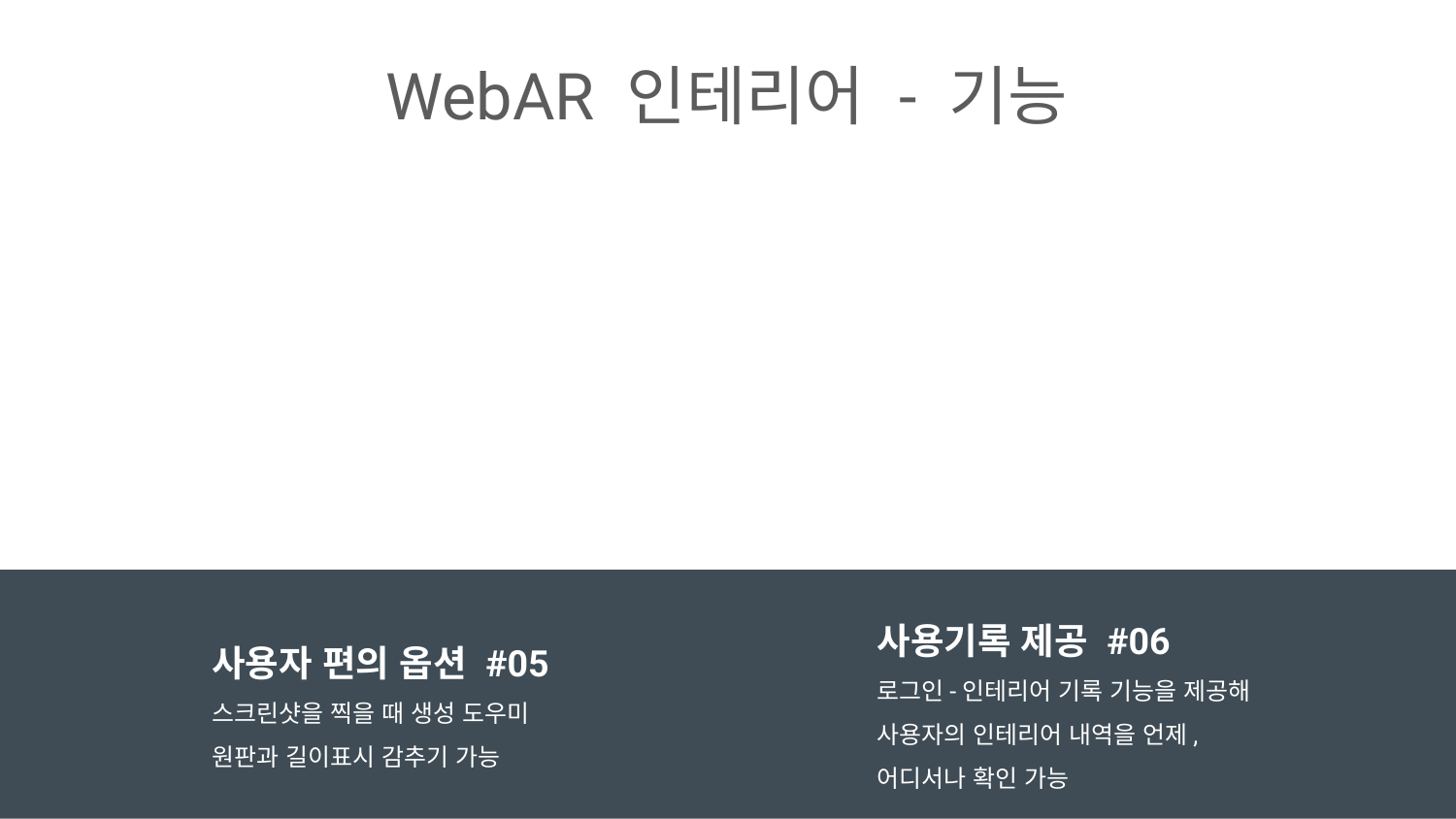

# WebAR 인테리어 - 기능

사용기록 제공 #06
로그인-인테리어 기록 기능을 제공해 사용자의 인테리어 내역을 언제, 어디서나 확인 가능
사용자 편의 옵션 #05
스크린샷을 찍을 때 생성 도우미 원판과 길이표시 감추기 가능